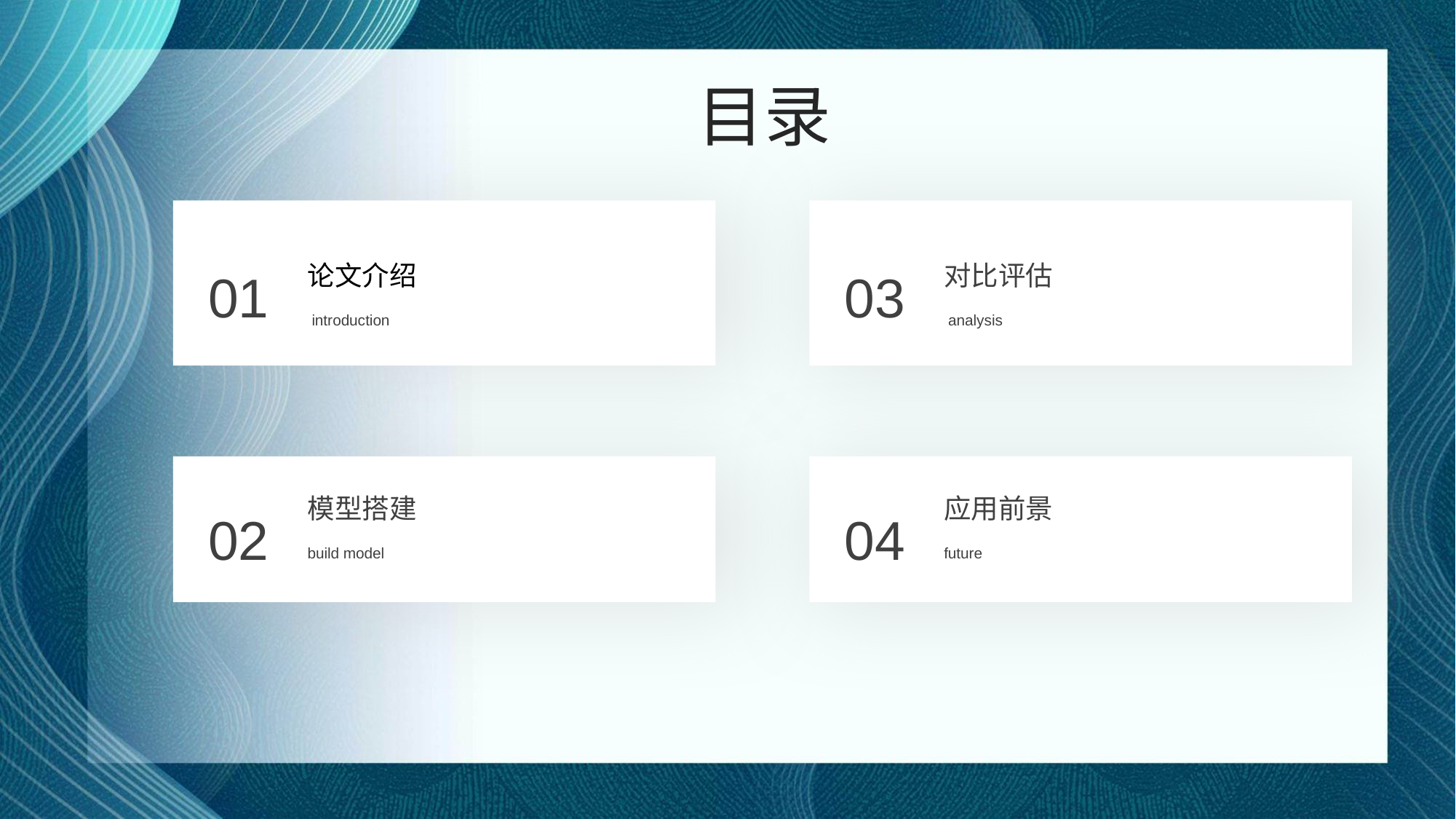

目录

论文介绍
01
 introduction

对比评估
03
 analysis

模型搭建
02
build model

应用前景
04
future